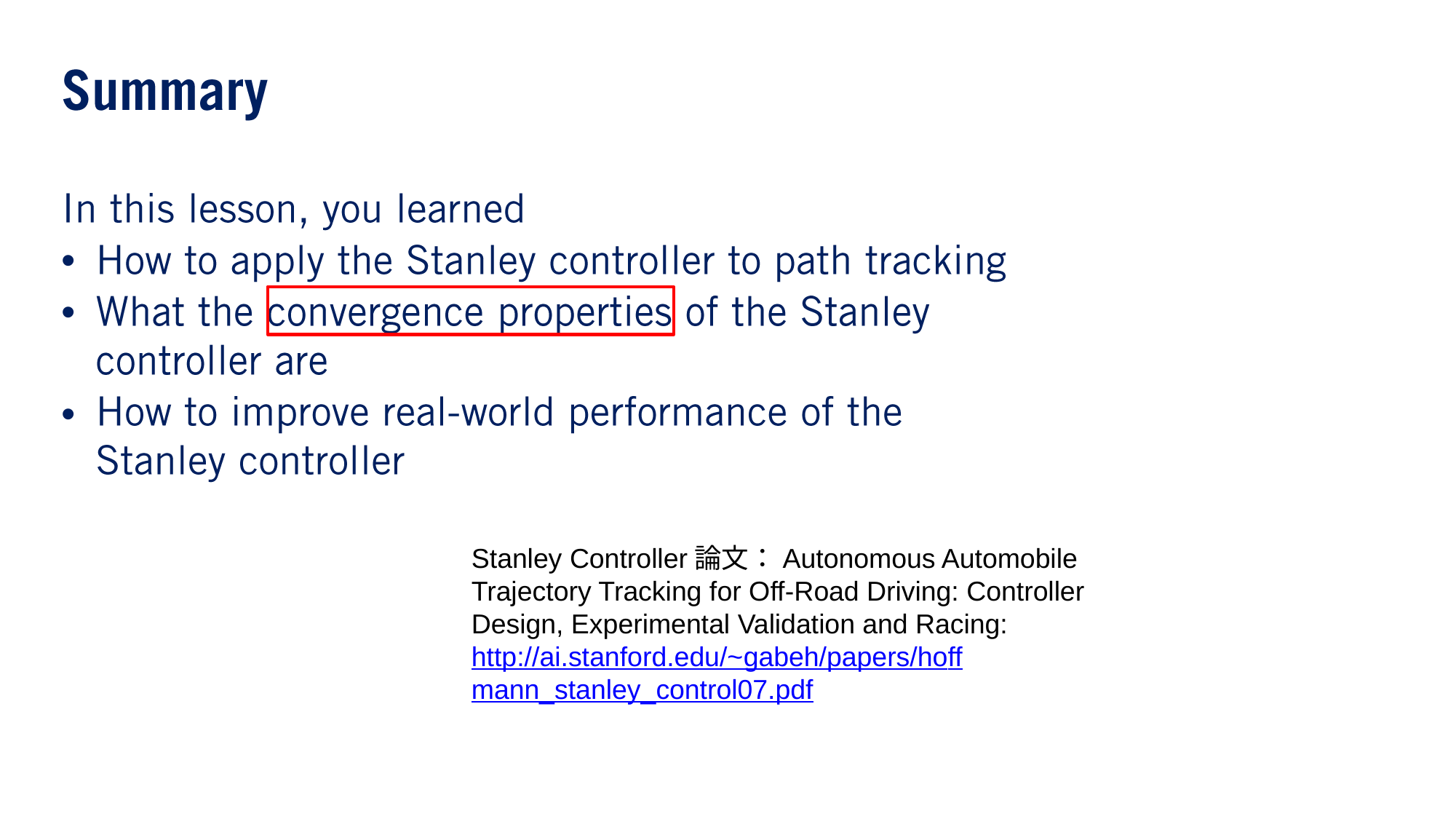

•
•

•

Stanley Controller論⽂：Autonomous Automobile Trajectory Tracking for Off-Road Driving: Controller Design, Experimental Validation and Racing: http://ai.stanford.edu/~gabeh/papers/hoffmann_stanley_control07.pdf